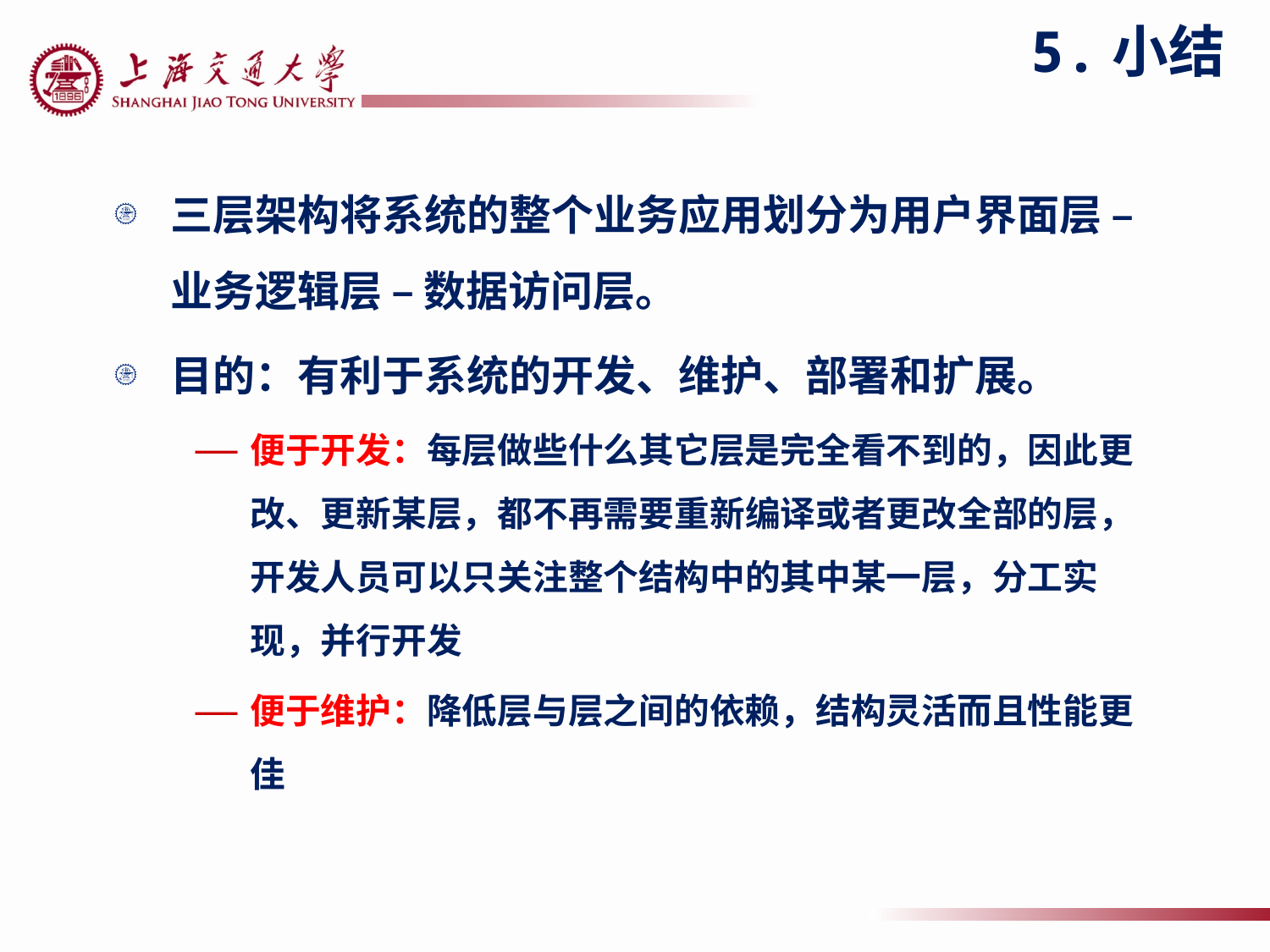

# 5.小结
三层架构将系统的整个业务应用划分为用户界面层 – 业务逻辑层 – 数据访问层。
目的：有利于系统的开发、维护、部署和扩展。
便于开发：每层做些什么其它层是完全看不到的，因此更改、更新某层，都不再需要重新编译或者更改全部的层，开发人员可以只关注整个结构中的其中某一层，分工实现，并行开发
便于维护：降低层与层之间的依赖，结构灵活而且性能更佳